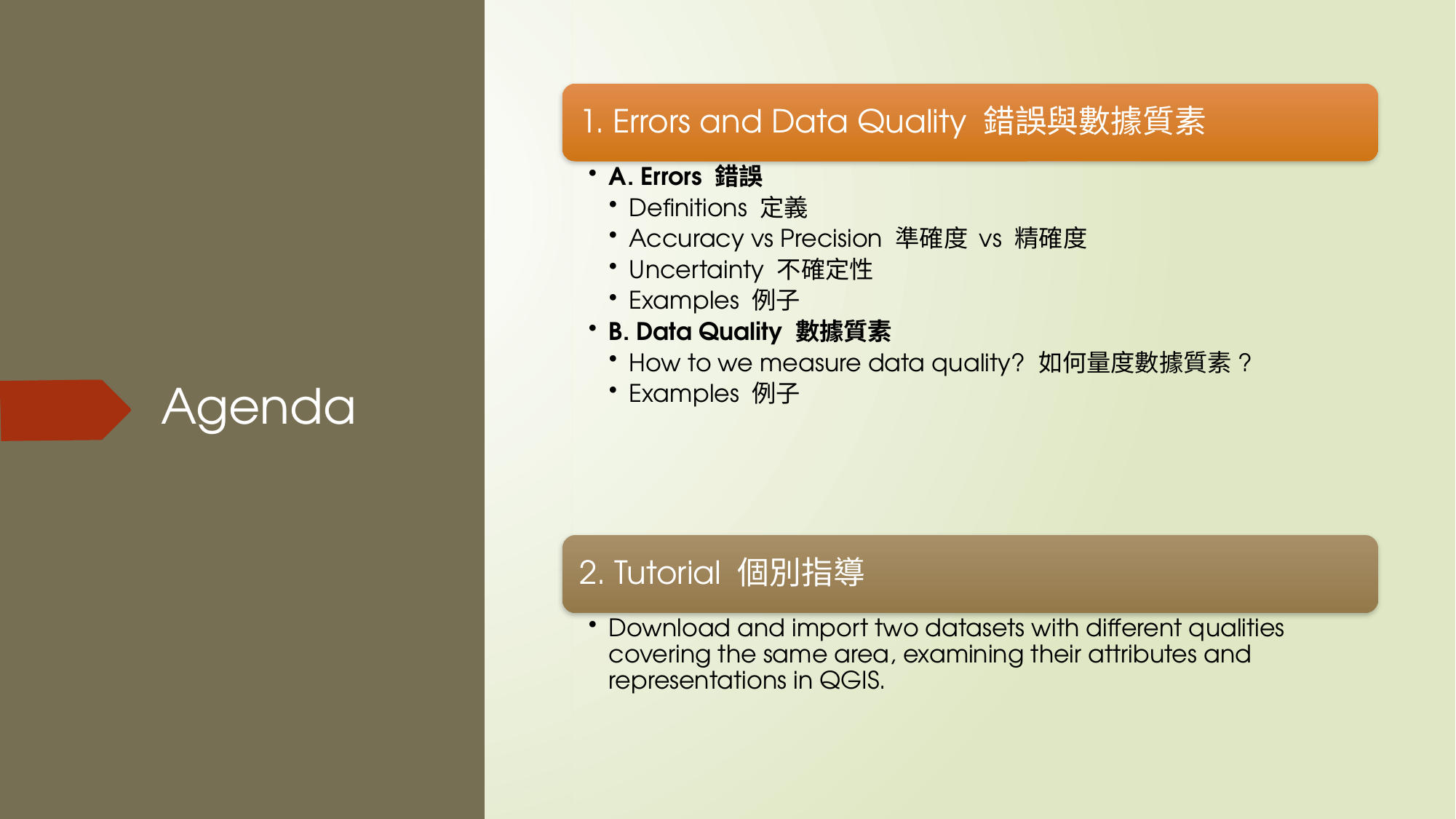

1. Errors and Data Quality 錯誤與數據質素
A. Errors 錯誤
Definitions 定義
Accuracy vs Precision 準確度 vs 精確度
Uncertainty 不確定性
Examples 例子
B. Data Quality 數據質素
How to we measure data quality? 如何量度數據質素?
Examples 例子
2. Tutorial 個別指導
Download and import two datasets with different qualities covering the same area, examining their attributes and representations in QGIS.
# Agenda